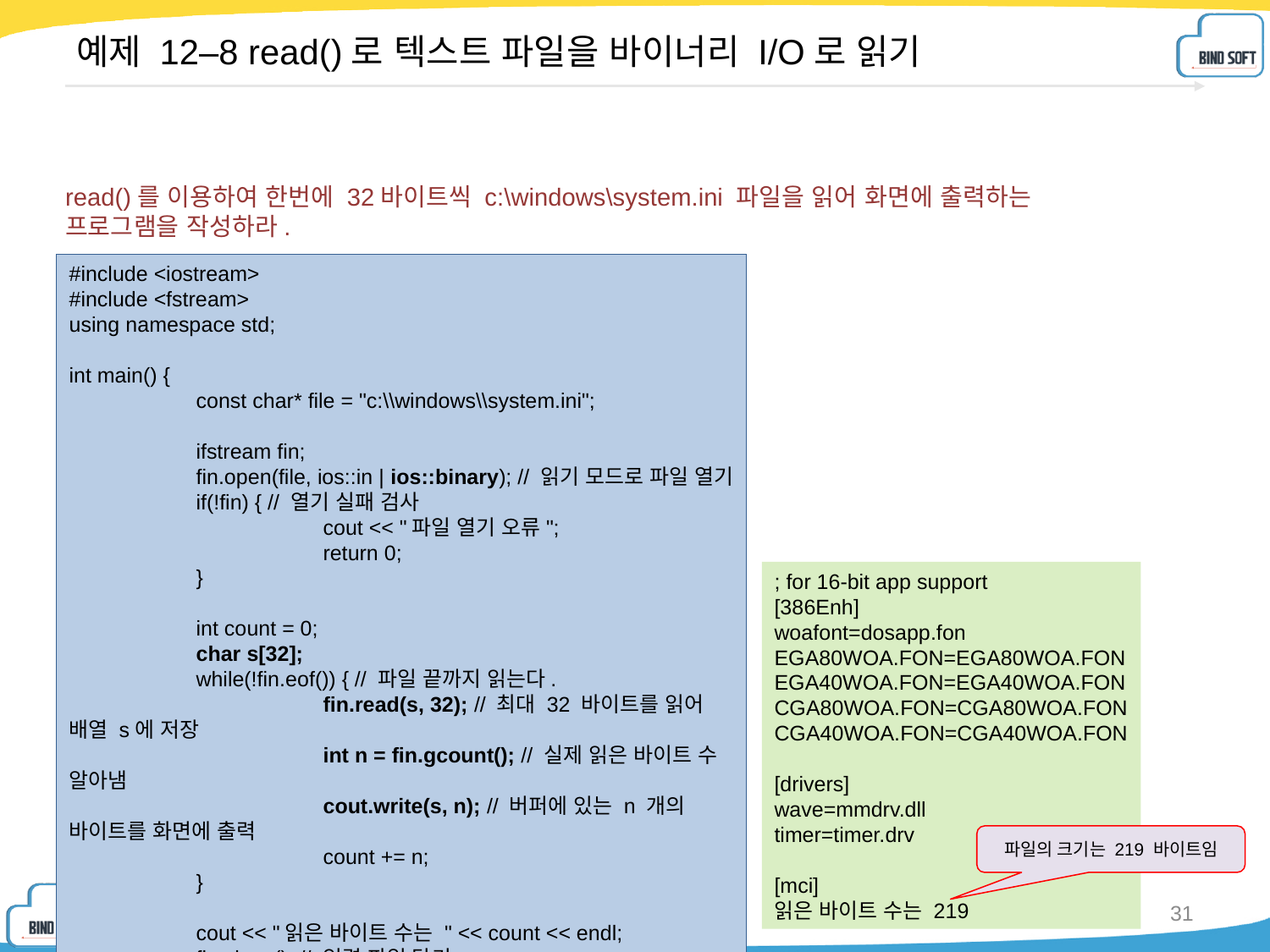

# 예제 12–8 read()로 텍스트 파일을 바이너리 I/O로 읽기
read()를 이용하여 한번에 32바이트씩 c:\windows\system.ini 파일을 읽어 화면에 출력하는 프로그램을 작성하라.
#include <iostream>
#include <fstream>
using namespace std;

int main() {
	const char* file = "c:\\windows\\system.ini";

	ifstream fin;
	fin.open(file, ios::in | ios::binary); // 읽기 모드로 파일 열기
	if(!fin) { // 열기 실패 검사
		cout << "파일 열기 오류";
		return 0;
	}

	int count = 0;
	char s[32];
	while(!fin.eof()) { // 파일 끝까지 읽는다.
		fin.read(s, 32); // 최대 32 바이트를 읽어 배열 s에 저장
		int n = fin.gcount(); // 실제 읽은 바이트 수 알아냄
		cout.write(s, n); // 버퍼에 있는 n 개의 바이트를 화면에 출력
		count += n;
	}

	cout << "읽은 바이트 수는 " << count << endl;
	fin.close(); // 입력 파일 닫기
}
; for 16-bit app support
[386Enh]
woafont=dosapp.fon
EGA80WOA.FON=EGA80WOA.FON
EGA40WOA.FON=EGA40WOA.FON
CGA80WOA.FON=CGA80WOA.FON
CGA40WOA.FON=CGA40WOA.FON

[drivers]
wave=mmdrv.dll
timer=timer.drv

[mci]
읽은 바이트 수는 219
파일의 크기는 219 바이트임
31